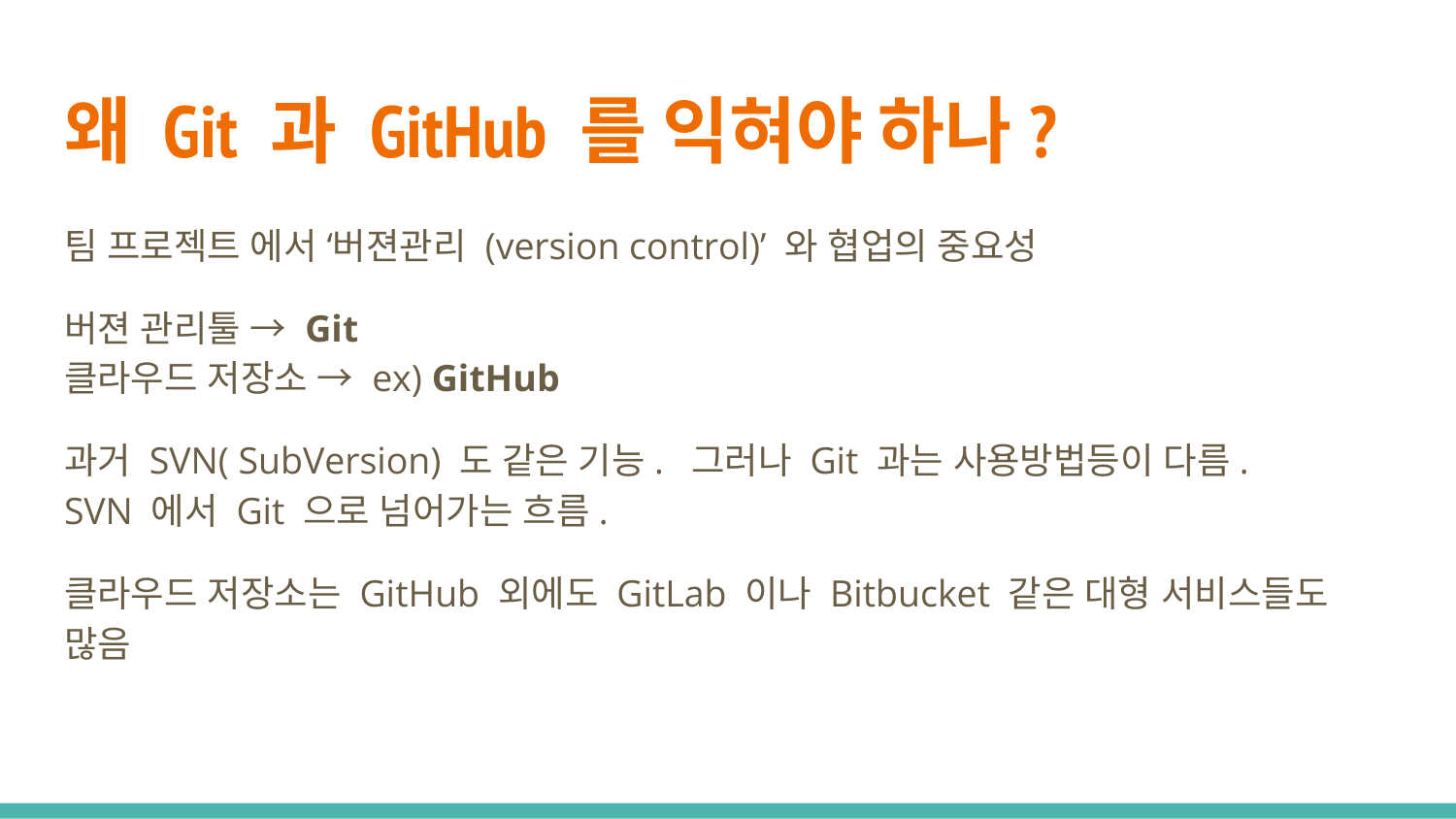

# 왜 Git 과 GitHub 를 익혀야 하나?
팀 프로젝트 에서 ‘버젼관리 (version control)’ 와 협업의 중요성
버젼 관리툴 → Git
클라우드 저장소 → ex) GitHub
과거 SVN( SubVersion) 도 같은 기능.  그러나 Git 과는 사용방법등이 다름.
SVN 에서 Git 으로 넘어가는 흐름.
클라우드 저장소는 GitHub 외에도 GitLab 이나 Bitbucket 같은 대형 서비스들도 많음